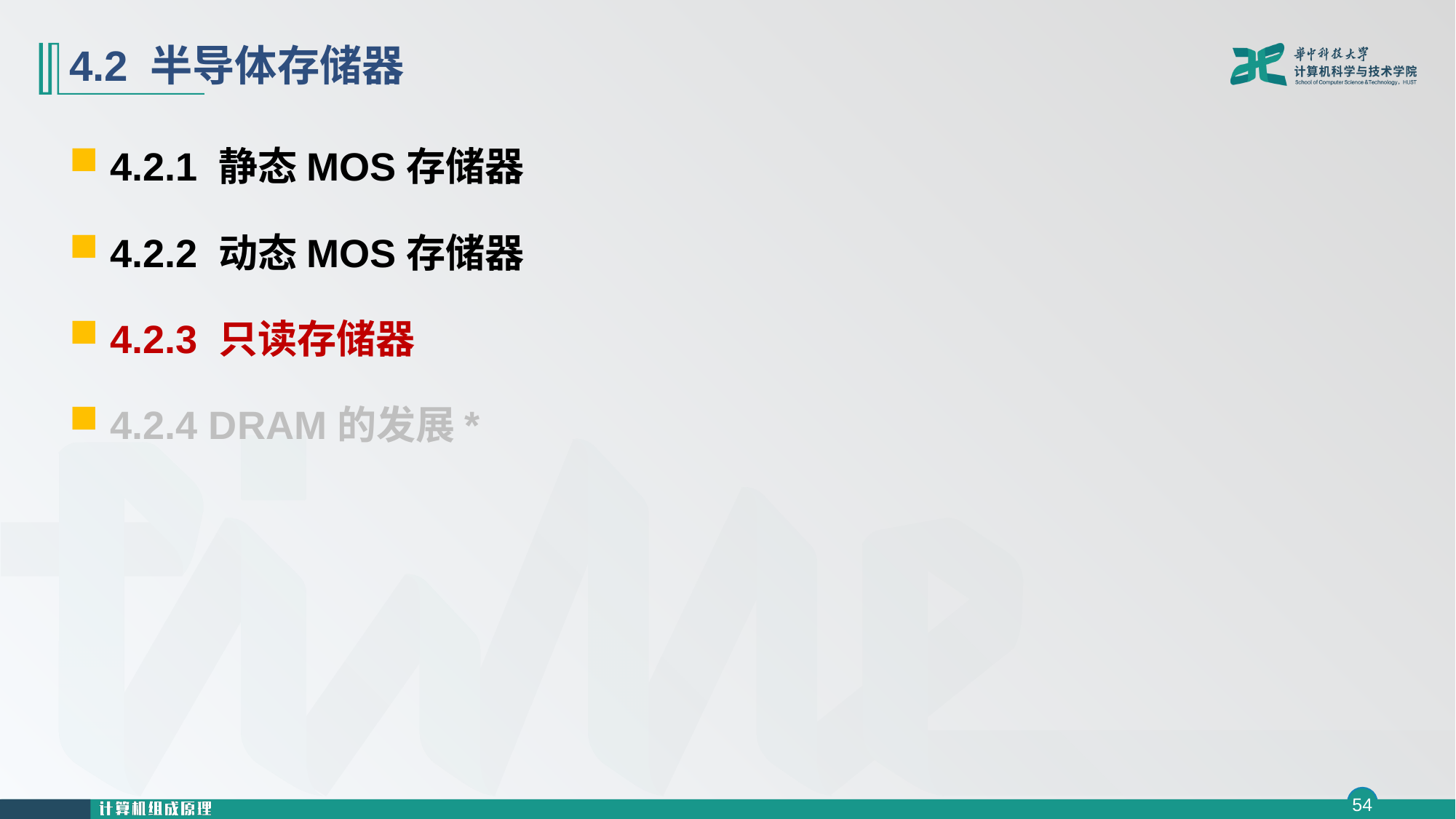

# 4.2 半导体存储器
4.2.1 静态MOS存储器
4.2.2 动态MOS存储器
4.2.3 只读存储器
4.2.4 DRAM的发展*